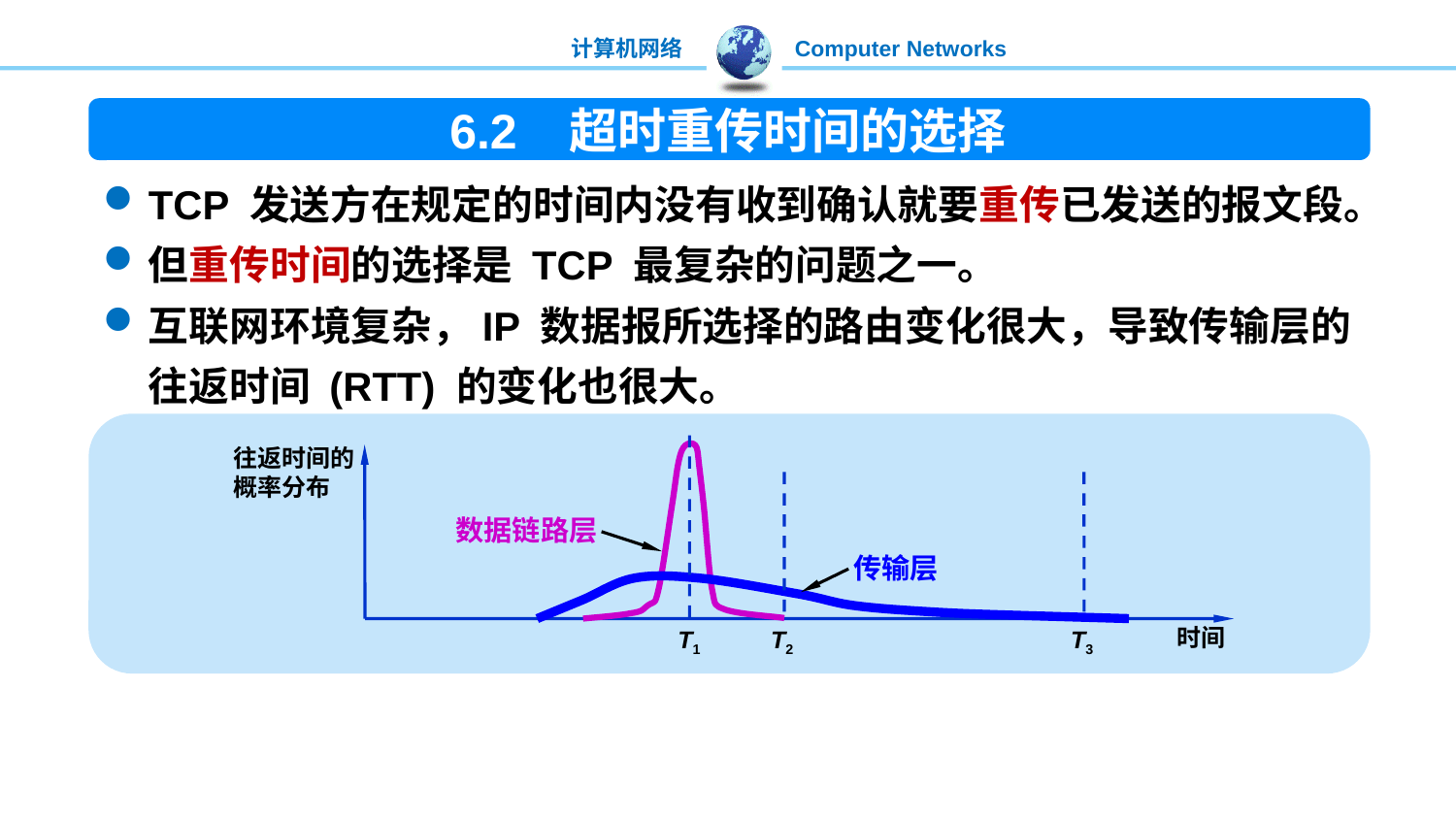

6.2   超时重传时间的选择

TCP 发送方在规定的时间内没有收到确认就要重传已发送的报文段。
但重传时间的选择是 TCP 最复杂的问题之一。
互联网环境复杂，IP 数据报所选择的路由变化很大，导致传输层的往返时间 (RTT) 的变化也很大。

往返时间的
概率分布

数据链路层

传输层

时间
T2
T3
T1